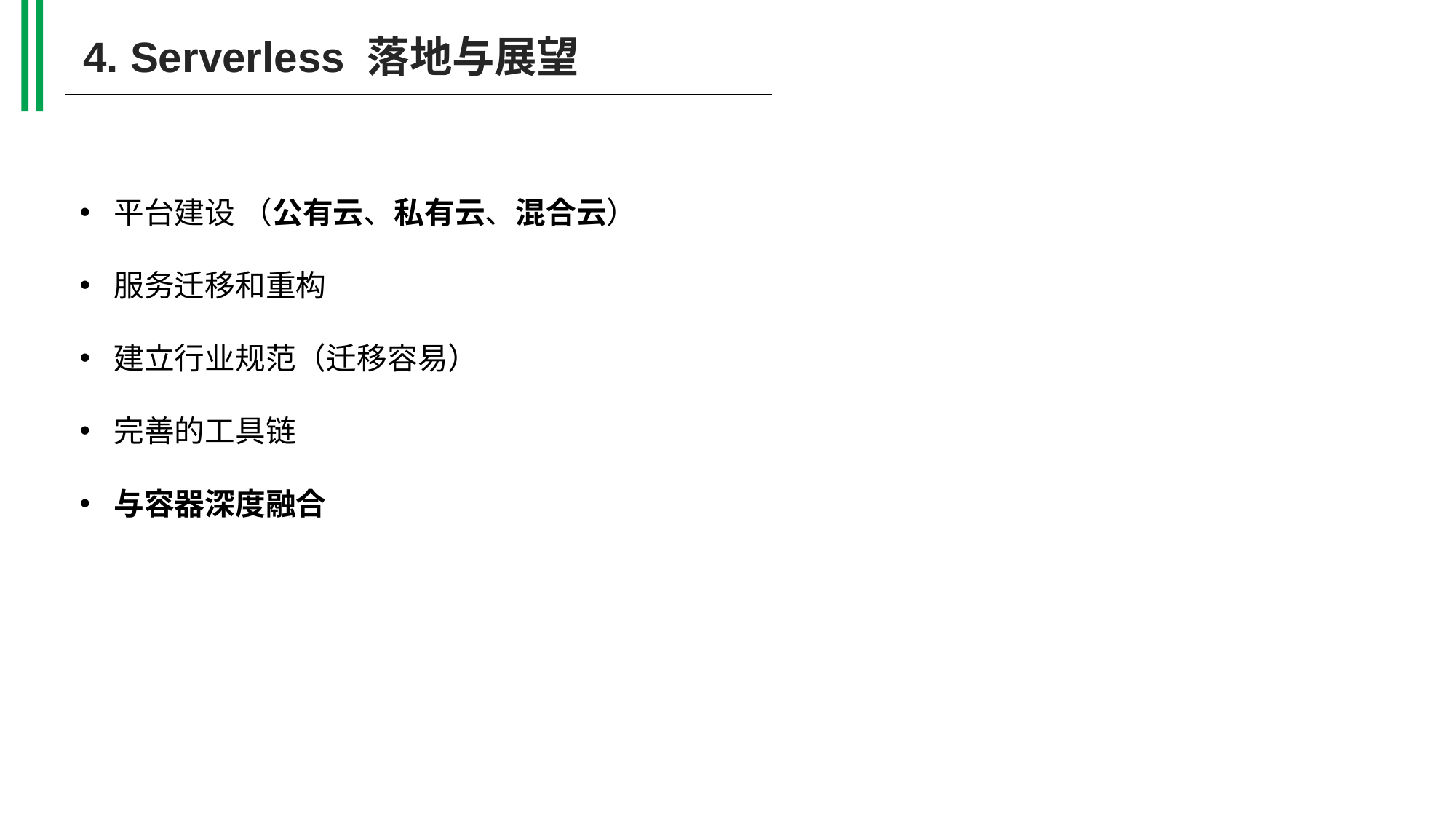

4. Serverless 落地与展望
平台建设 （公有云、私有云、混合云）
服务迁移和重构
建立行业规范（迁移容易）
完善的工具链
与容器深度融合